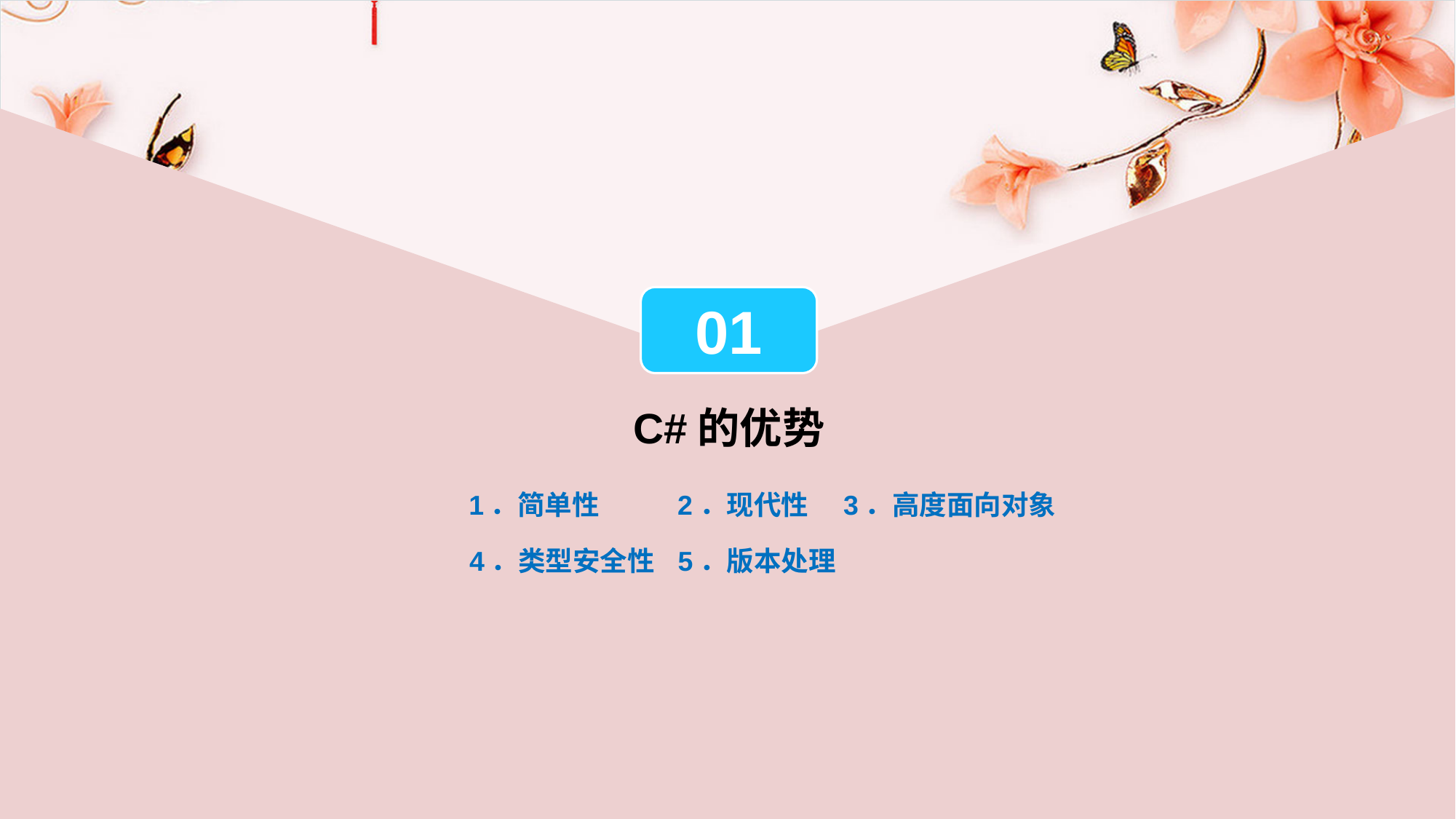

01
C#的优势
3．高度面向对象
1．简单性
2．现代性
4．类型安全性
5．版本处理